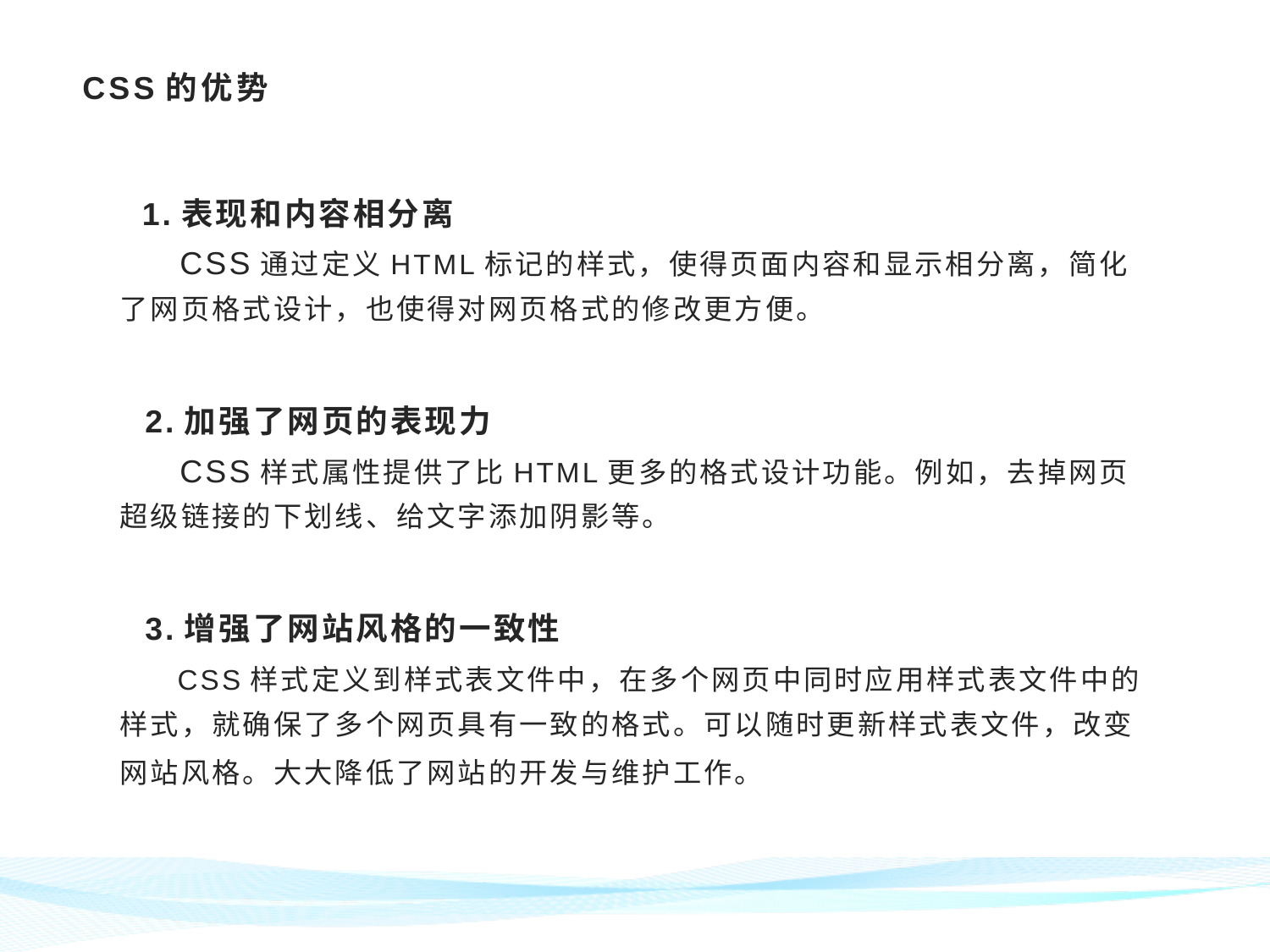

# CSS的优势
    1.表现和内容相分离
   CSS通过定义HTML标记的样式，使得页面内容和显示相分离，简化了网页格式设计，也使得对网页格式的修改更方便。

2.加强了网页的表现力
   CSS样式属性提供了比HTML更多的格式设计功能。例如，去掉网页超级链接的下划线、给文字添加阴影等。

3.增强了网站风格的一致性
	     CSS样式定义到样式表文件中，在多个网页中同时应用样式表文件中的样式，就确保了多个网页具有一致的格式。可以随时更新样式表文件，改变网站风格。大大降低了网站的开发与维护工作。